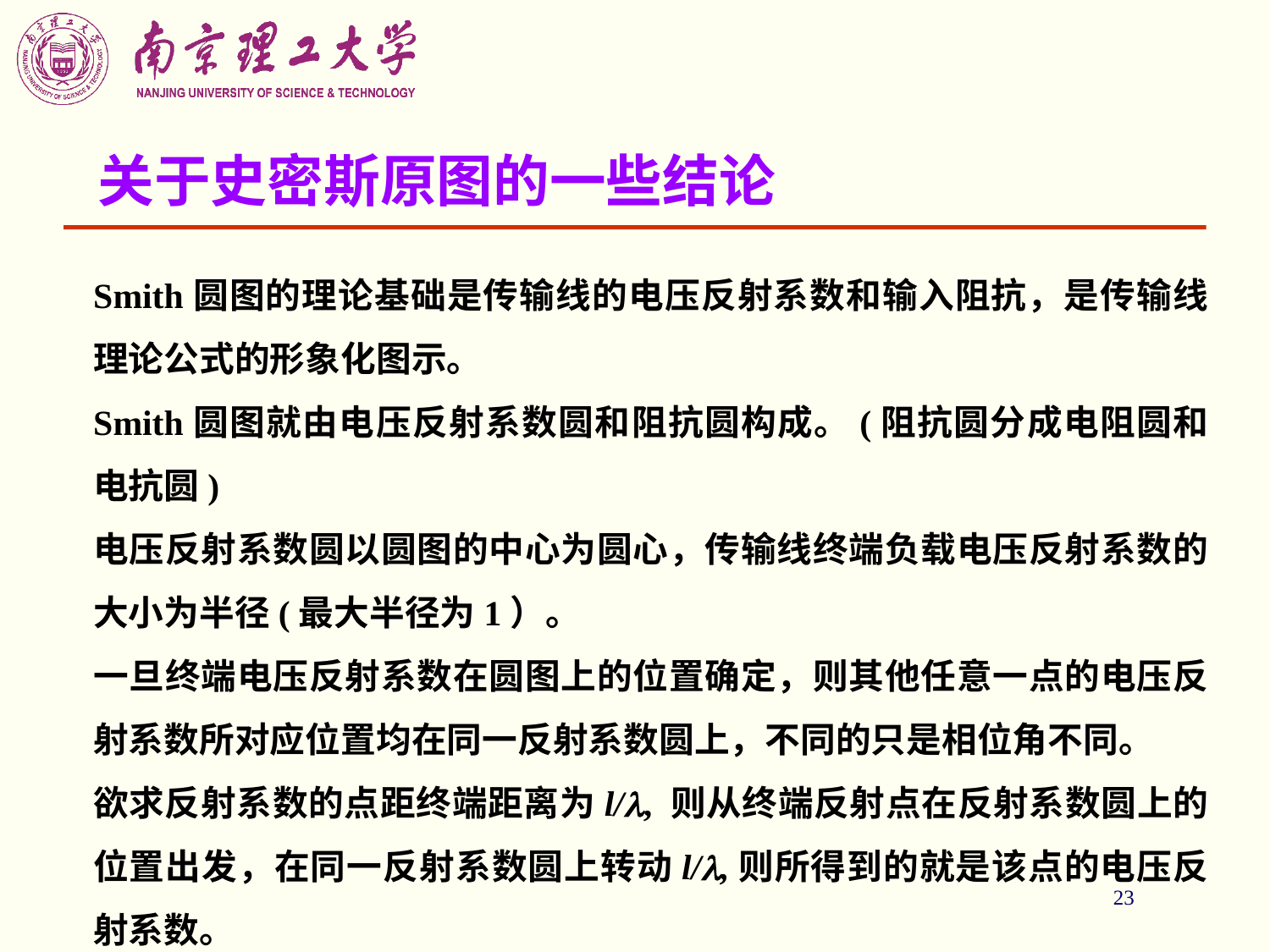

# 关于史密斯原图的一些结论
Smith圆图的理论基础是传输线的电压反射系数和输入阻抗，是传输线理论公式的形象化图示。
Smith圆图就由电压反射系数圆和阻抗圆构成。(阻抗圆分成电阻圆和电抗圆)
电压反射系数圆以圆图的中心为圆心，传输线终端负载电压反射系数的大小为半径(最大半径为1）。
一旦终端电压反射系数在圆图上的位置确定，则其他任意一点的电压反射系数所对应位置均在同一反射系数圆上，不同的只是相位角不同。
欲求反射系数的点距终端距离为l/λ, 则从终端反射点在反射系数圆上的位置出发，在同一反射系数圆上转动l/λ,则所得到的就是该点的电压反射系数。